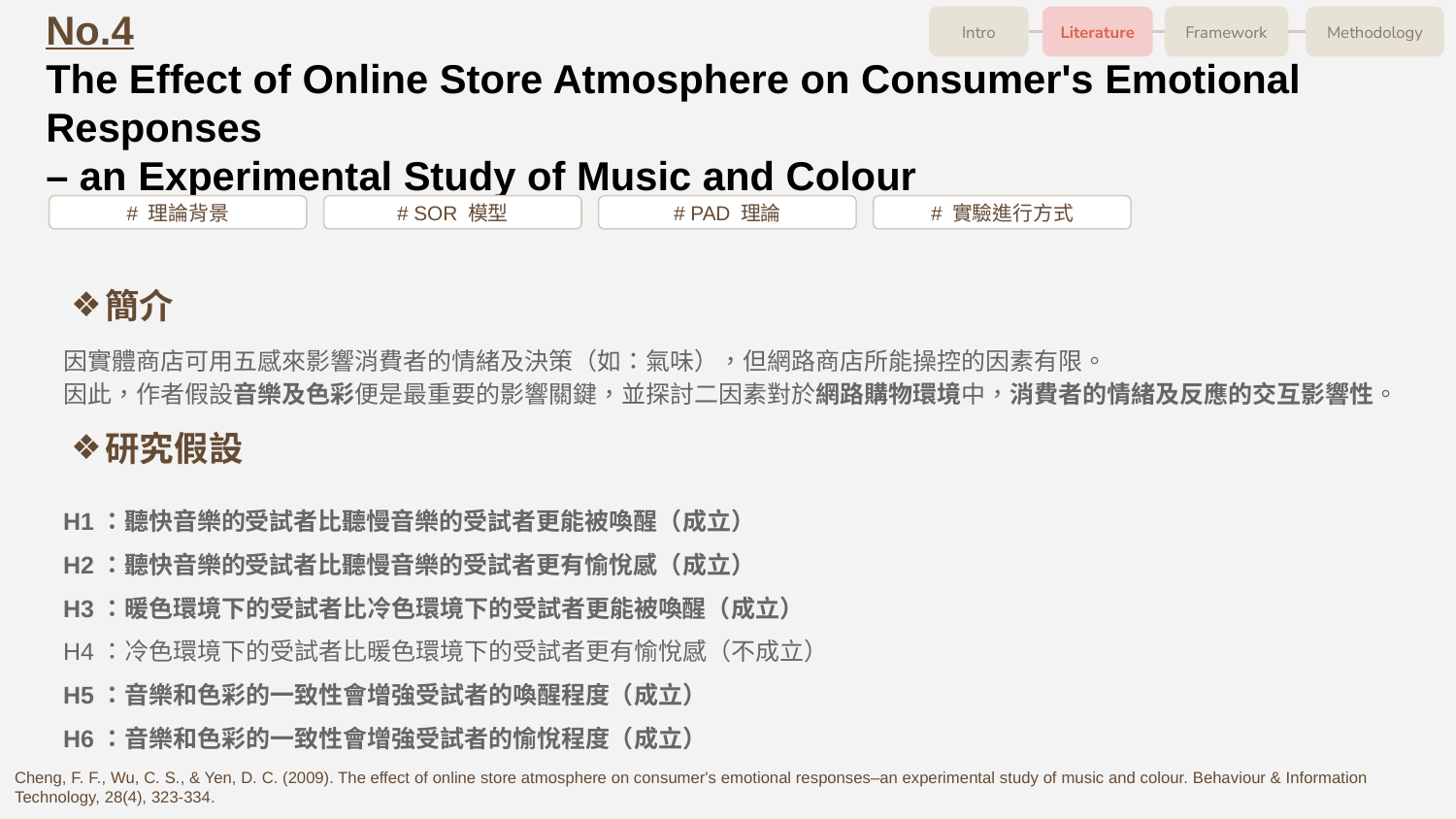

Intro
Literature
Framework
Methodology
# No.4
The Effect of Online Store Atmosphere on Consumer's Emotional Responses
– an Experimental Study of Music and Colour
# 理論背景
# SOR 模型
# PAD 理論
# 實驗進行方式
簡介
因實體商店可用五感來影響消費者的情緒及決策（如：氣味），但網路商店所能操控的因素有限。
因此，作者假設音樂及色彩便是最重要的影響關鍵，並探討二因素對於網路購物環境中，消費者的情緒及反應的交互影響性。
研究假設
H1：聽快音樂的受試者比聽慢音樂的受試者更能被喚醒（成立）
H2：聽快音樂的受試者比聽慢音樂的受試者更有愉悅感（成立）
H3：暖色環境下的受試者比冷色環境下的受試者更能被喚醒（成立）
H4：冷色環境下的受試者比暖色環境下的受試者更有愉悅感（不成立）
H5：音樂和色彩的一致性會增強受試者的喚醒程度（成立）
H6：音樂和色彩的一致性會增強受試者的愉悅程度（成立）
Cheng, F. F., Wu, C. S., & Yen, D. C. (2009). The effect of online store atmosphere on consumer's emotional responses–an experimental study of music and colour. Behaviour & Information Technology, 28(4), 323-334.